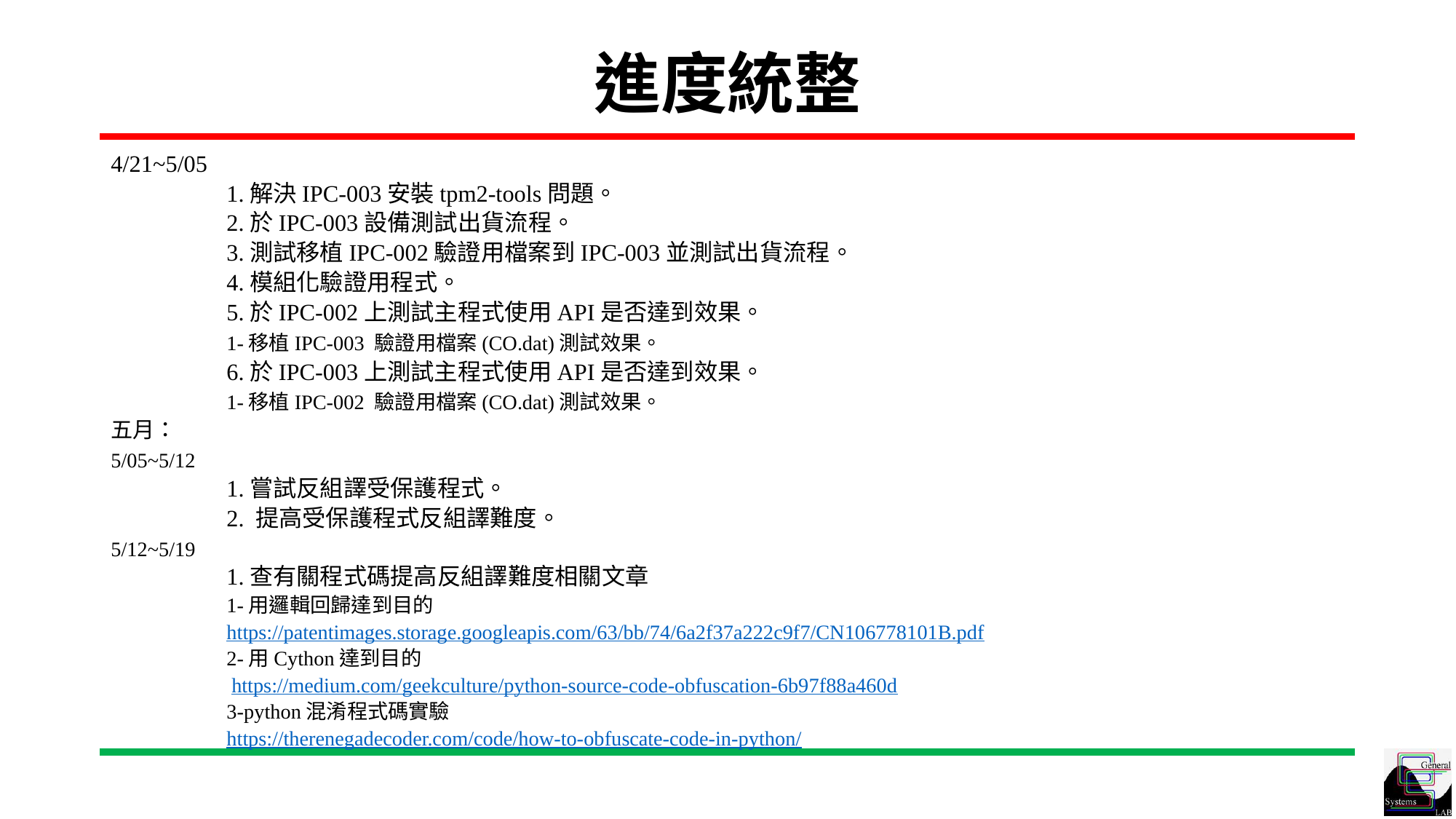

# 進度統整
4/21~5/05
1.解決IPC-003安裝tpm2-tools問題。
2.於IPC-003設備測試出貨流程。
3.測試移植IPC-002驗證用檔案到IPC-003並測試出貨流程。
4.模組化驗證用程式。
5.於IPC-002上測試主程式使用API是否達到效果。
	1-移植IPC-003 驗證用檔案(CO.dat)測試效果。
6.於IPC-003上測試主程式使用API是否達到效果。
	1-移植IPC-002 驗證用檔案(CO.dat)測試效果。
五月：
5/05~5/12
1.嘗試反組譯受保護程式。
2. 提高受保護程式反組譯難度。
5/12~5/19
1.查有關程式碼提高反組譯難度相關文章
	1-用邏輯回歸達到目的
	https://patentimages.storage.googleapis.com/63/bb/74/6a2f37a222c9f7/CN106778101B.pdf
	2-用Cython達到目的
	 https://medium.com/geekculture/python-source-code-obfuscation-6b97f88a460d
	3-python混淆程式碼實驗
	https://therenegadecoder.com/code/how-to-obfuscate-code-in-python/